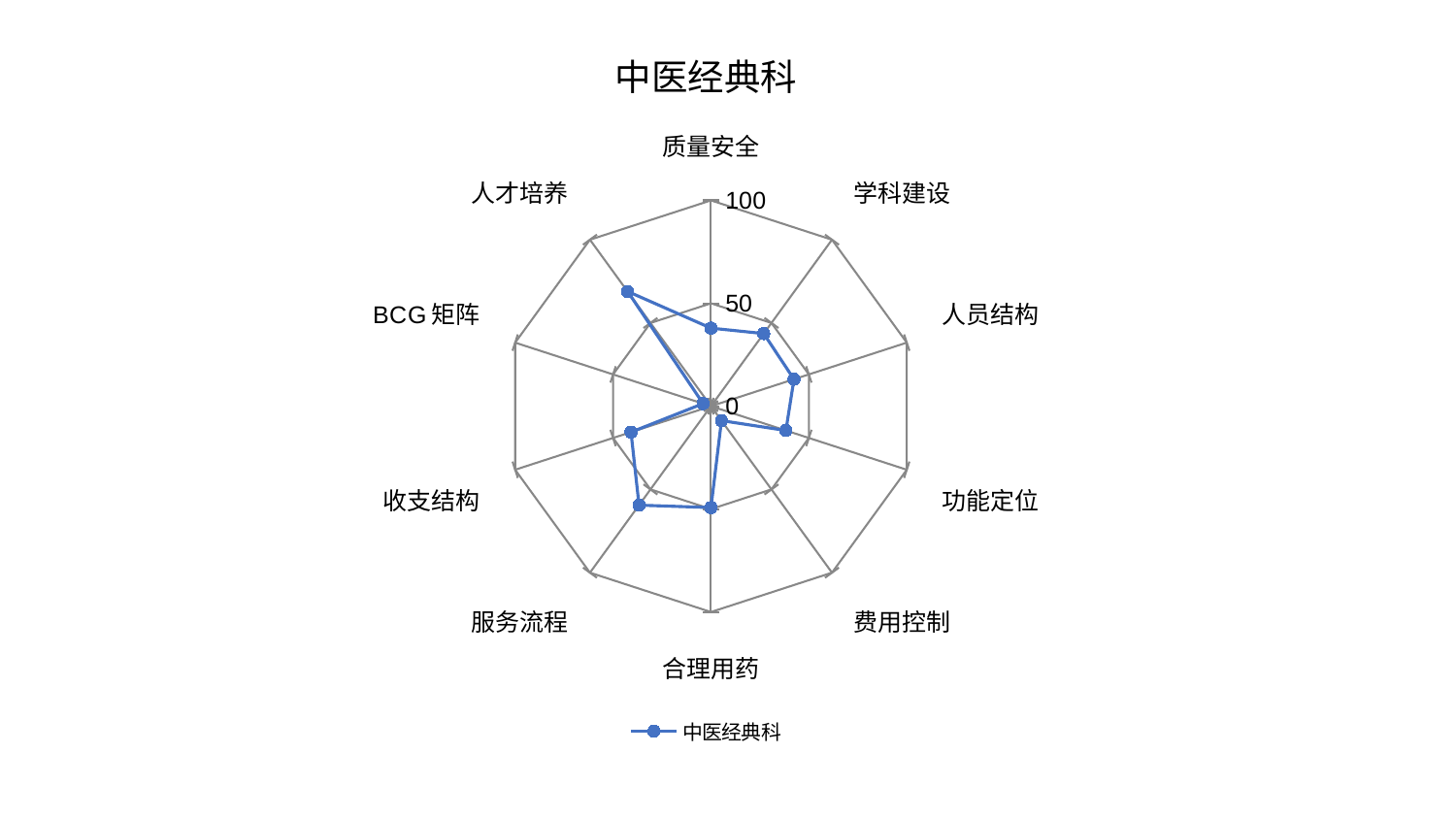

### Chart: 中医经典科

| Category | 中医经典科 |
|---|---|
| 质量安全 | 37.92097283912402 |
| 学科建设 | 43.605038304744085 |
| 人员结构 | 42.391145500045724 |
| 功能定位 | 38.274965009251446 |
| 费用控制 | 8.69393733948702 |
| 合理用药 | 49.27537704233084 |
| 服务流程 | 59.44244039404909 |
| 收支结构 | 40.85031834790607 |
| BCG矩阵 | 4.0226106263200005 |
| 人才培养 | 68.93692193762013 |
137